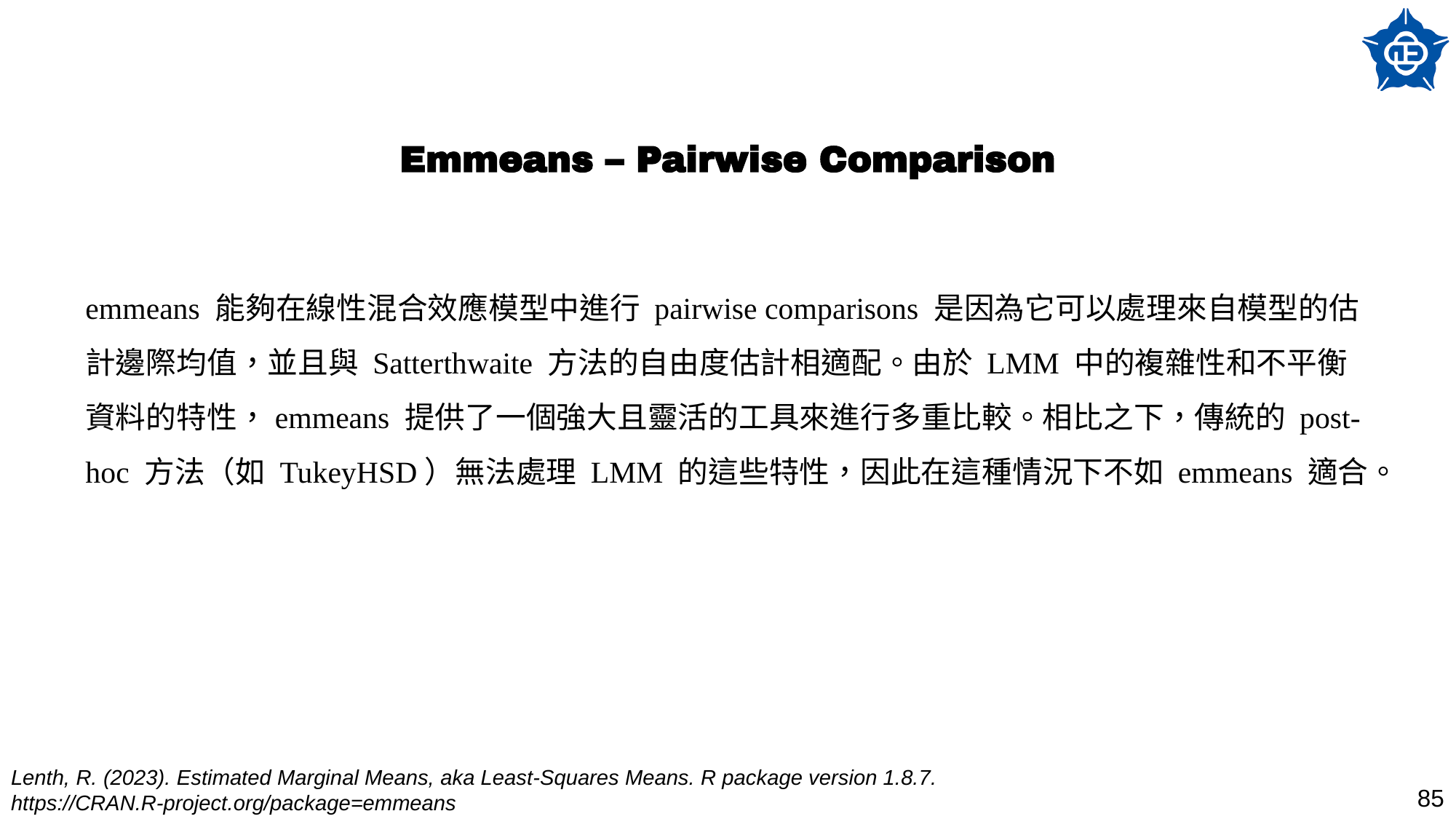

# Emmeans – Pairwise Comparison
emmeans 能夠在線性混合效應模型中進行 pairwise comparisons 是因為它可以處理來自模型的估計邊際均值，並且與 Satterthwaite 方法的自由度估計相適配。由於 LMM 中的複雜性和不平衡資料的特性，emmeans 提供了一個強大且靈活的工具來進行多重比較。相比之下，傳統的 post-hoc 方法（如 TukeyHSD）無法處理 LMM 的這些特性，因此在這種情況下不如 emmeans 適合。
Lenth, R. (2023). Estimated Marginal Means, aka Least-Squares Means. R package version 1.8.7. https://CRAN.R-project.org/package=emmeans
85